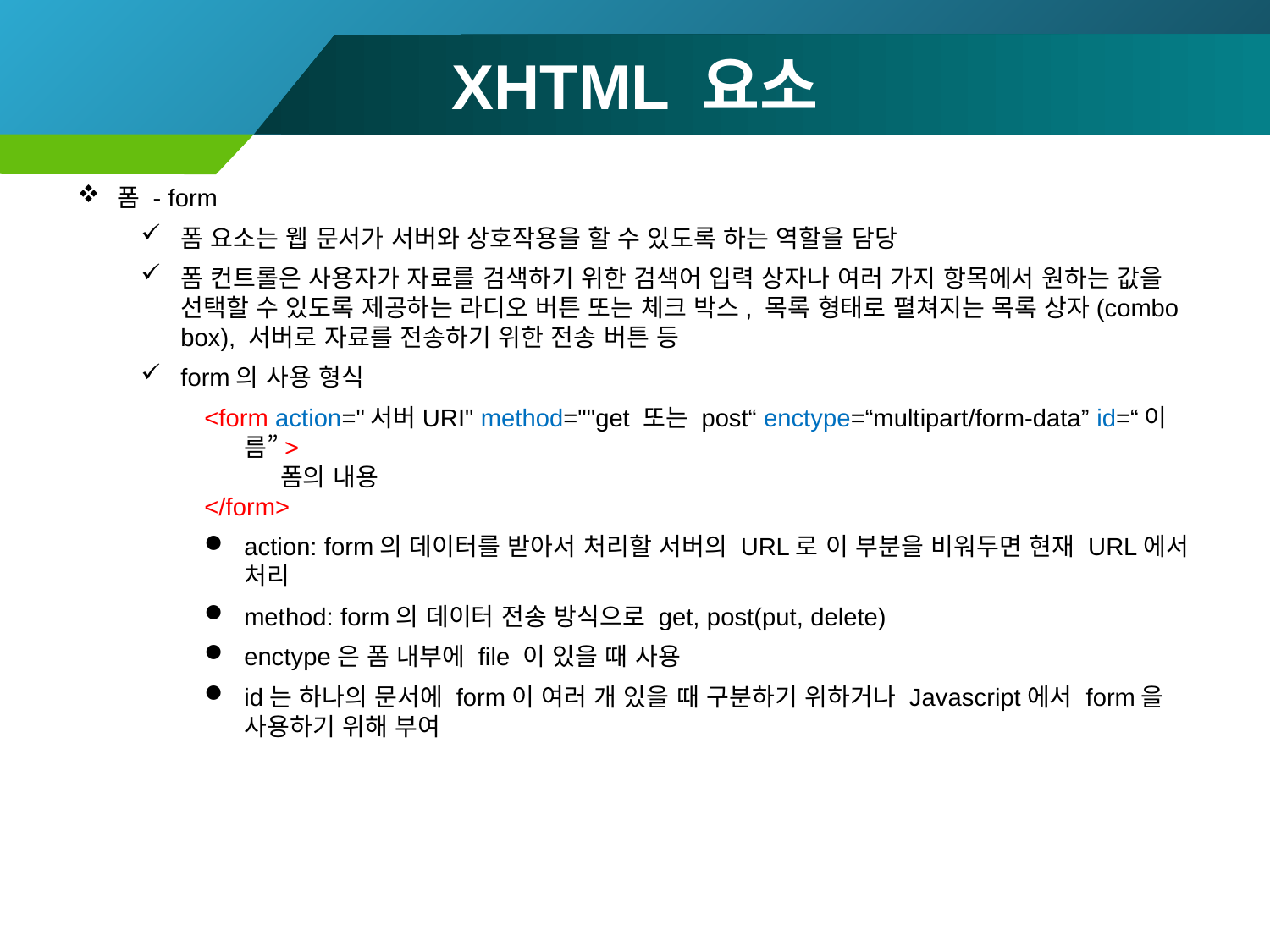

# XHTML 요소
폼 - form
폼 요소는 웹 문서가 서버와 상호작용을 할 수 있도록 하는 역할을 담당
폼 컨트롤은 사용자가 자료를 검색하기 위한 검색어 입력 상자나 여러 가지 항목에서 원하는 값을 선택할 수 있도록 제공하는 라디오 버튼 또는 체크 박스, 목록 형태로 펼쳐지는 목록 상자(combo box), 서버로 자료를 전송하기 위한 전송 버튼 등
form의 사용 형식
<form action="서버URI" method=""get 또는 post“ enctype=“multipart/form-data” id=“이름”>
          폼의 내용
</form>
action: form의 데이터를 받아서 처리할 서버의 URL로 이 부분을 비워두면 현재 URL에서 처리
method: form의 데이터 전송 방식으로 get, post(put, delete)
enctype은 폼 내부에 file 이 있을 때 사용
id는 하나의 문서에 form이 여러 개 있을 때 구분하기 위하거나 Javascript에서 form을 사용하기 위해 부여

107